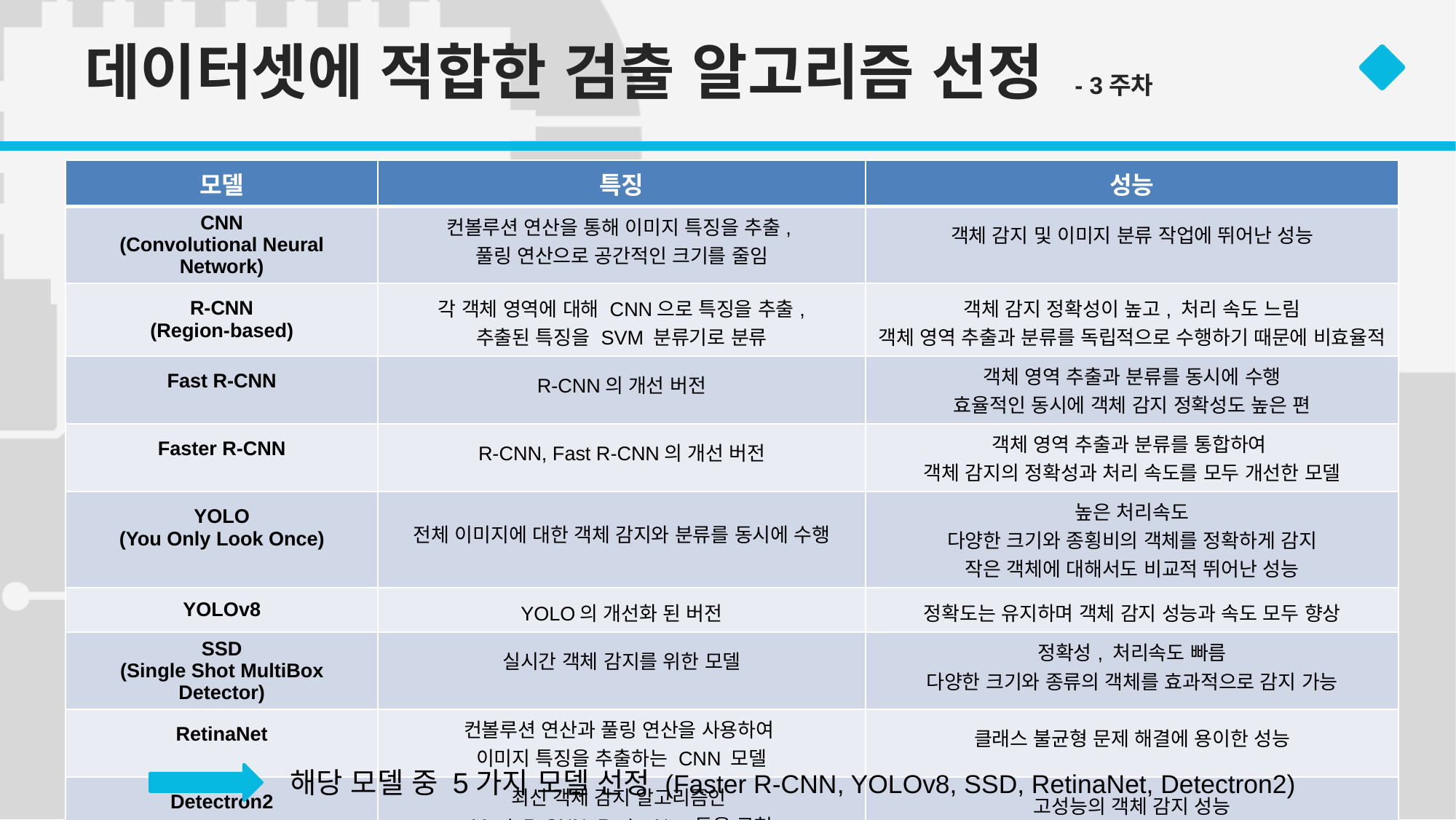

# 데이터셋에 적합한 검출 알고리즘 선정 - 3주차
| 모델 | 특징 | 성능 |
| --- | --- | --- |
| CNN (Convolutional Neural Network) | 컨볼루션 연산을 통해 이미지 특징을 추출, 풀링 연산으로 공간적인 크기를 줄임 | 객체 감지 및 이미지 분류 작업에 뛰어난 성능 |
| R-CNN (Region-based) | 각 객체 영역에 대해 CNN으로 특징을 추출, 추출된 특징을 SVM 분류기로 분류 | 객체 감지 정확성이 높고, 처리 속도 느림 객체 영역 추출과 분류를 독립적으로 수행하기 때문에 비효율적 |
| Fast R-CNN | R-CNN의 개선 버전 | 객체 영역 추출과 분류를 동시에 수행 효율적인 동시에 객체 감지 정확성도 높은 편 |
| Faster R-CNN | R-CNN, Fast R-CNN의 개선 버전 | 객체 영역 추출과 분류를 통합하여 객체 감지의 정확성과 처리 속도를 모두 개선한 모델 |
| YOLO (You Only Look Once) | 전체 이미지에 대한 객체 감지와 분류를 동시에 수행 | 높은 처리속도 다양한 크기와 종횡비의 객체를 정확하게 감지 작은 객체에 대해서도 비교적 뛰어난 성능 |
| YOLOv8 | YOLO의 개선화 된 버전 | 정확도는 유지하며 객체 감지 성능과 속도 모두 향상 |
| SSD (Single Shot MultiBox Detector) | 실시간 객체 감지를 위한 모델 | 정확성, 처리속도 빠름 다양한 크기와 종류의 객체를 효과적으로 감지 가능 |
| RetinaNet | 컨볼루션 연산과 풀링 연산을 사용하여 이미지 특징을 추출하는 CNN 모델 | 클래스 불균형 문제 해결에 용이한 성능 |
| Detectron2 | 최신 객체 감지 알고리즘인 Mask R-CNN, RetinaNet 등을 구현 | 고성능의 객체 감지 성능 |
해당 모델 중 5가지 모델 선정 (Faster R-CNN, YOLOv8, SSD, RetinaNet, Detectron2)

7